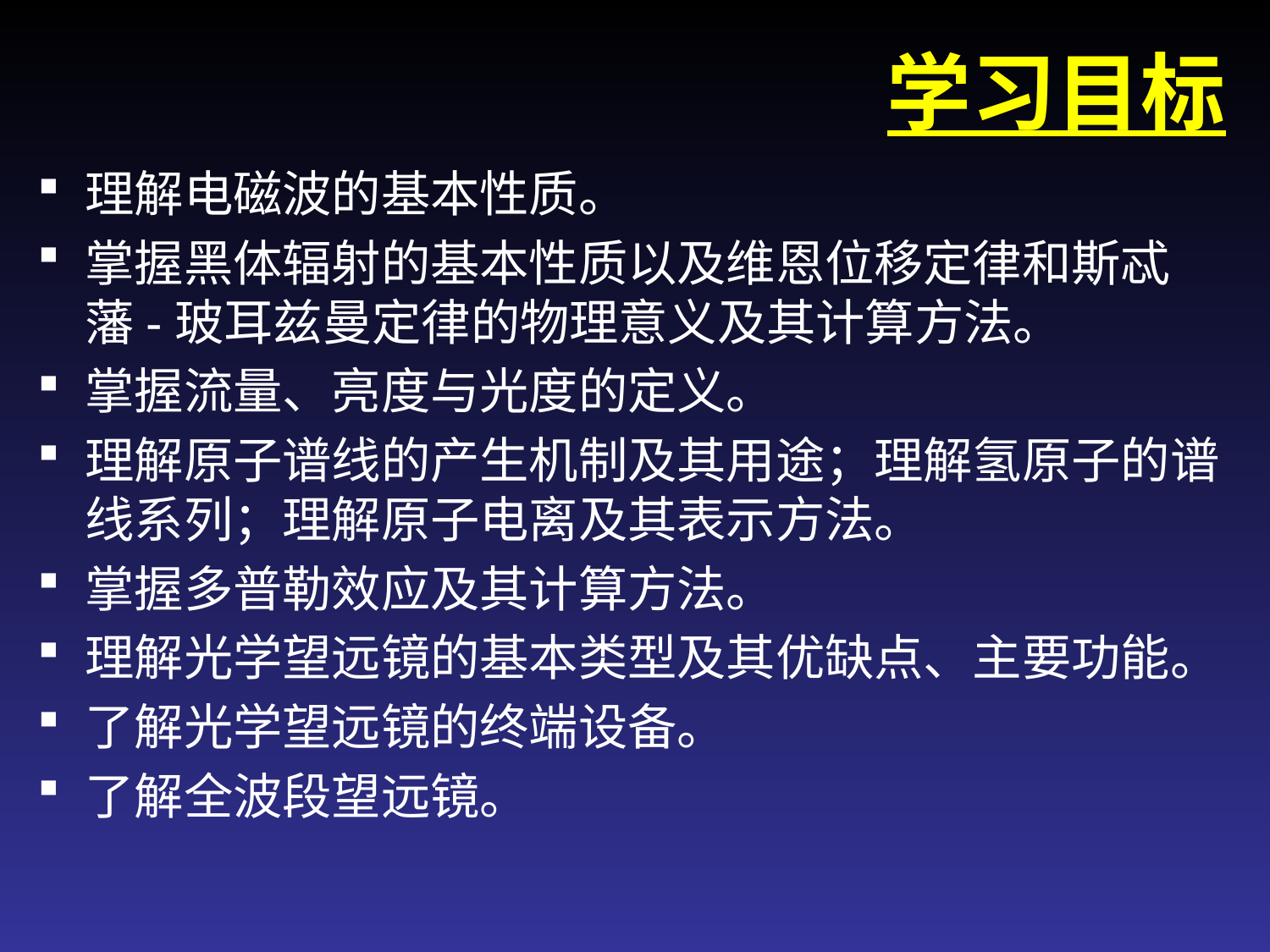

# 学习目标
理解电磁波的基本性质。
掌握黑体辐射的基本性质以及维恩位移定律和斯忒藩-玻耳兹曼定律的物理意义及其计算方法。
掌握流量、亮度与光度的定义。
理解原子谱线的产生机制及其用途；理解氢原子的谱线系列；理解原子电离及其表示方法。
掌握多普勒效应及其计算方法。
理解光学望远镜的基本类型及其优缺点、主要功能。
了解光学望远镜的终端设备。
了解全波段望远镜。